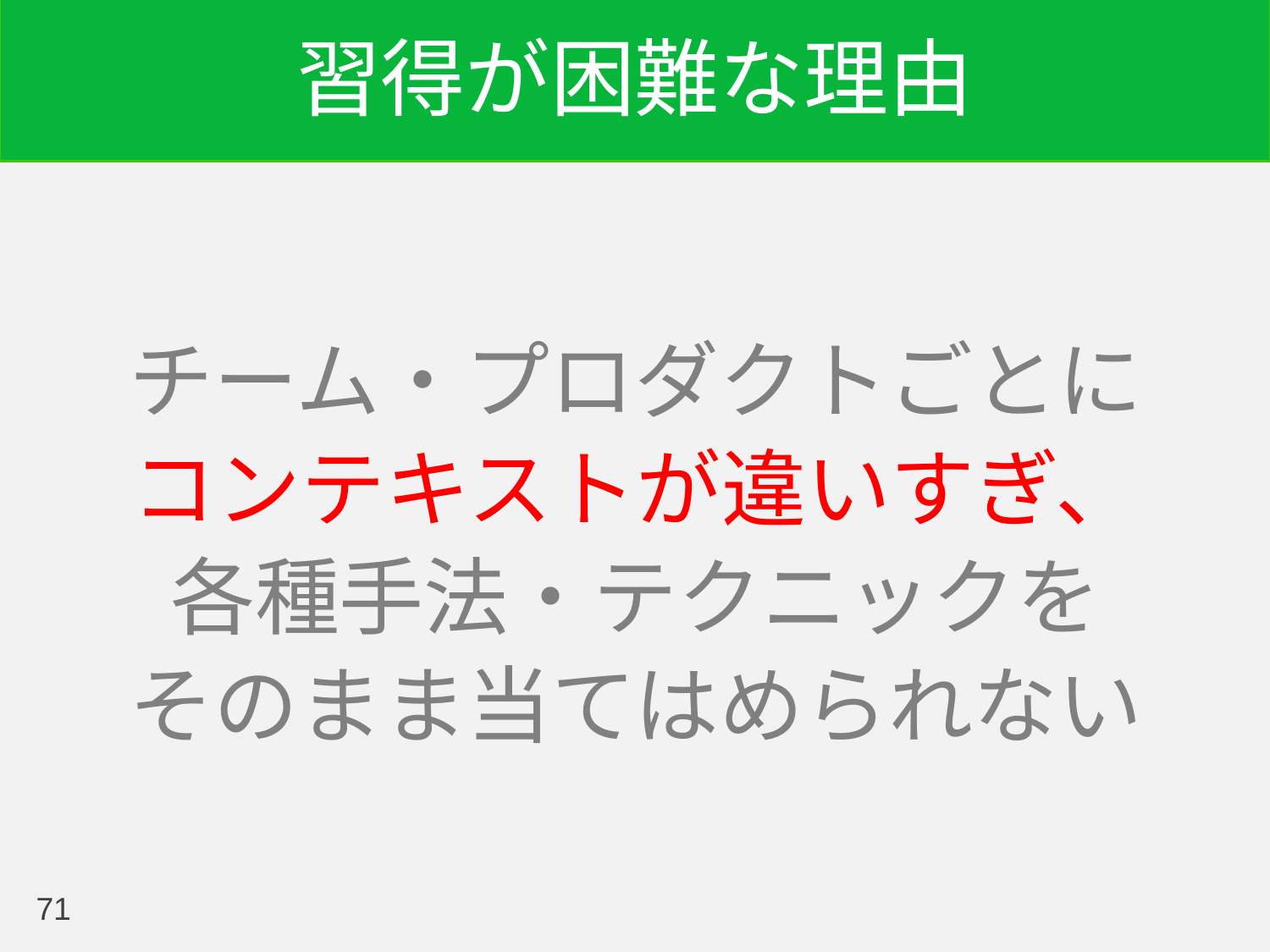

# 習得が困難な理由
チーム・プロダクトごとに
コンテキストが違いすぎ、
各種手法・テクニックを
そのまま当てはめられない
71